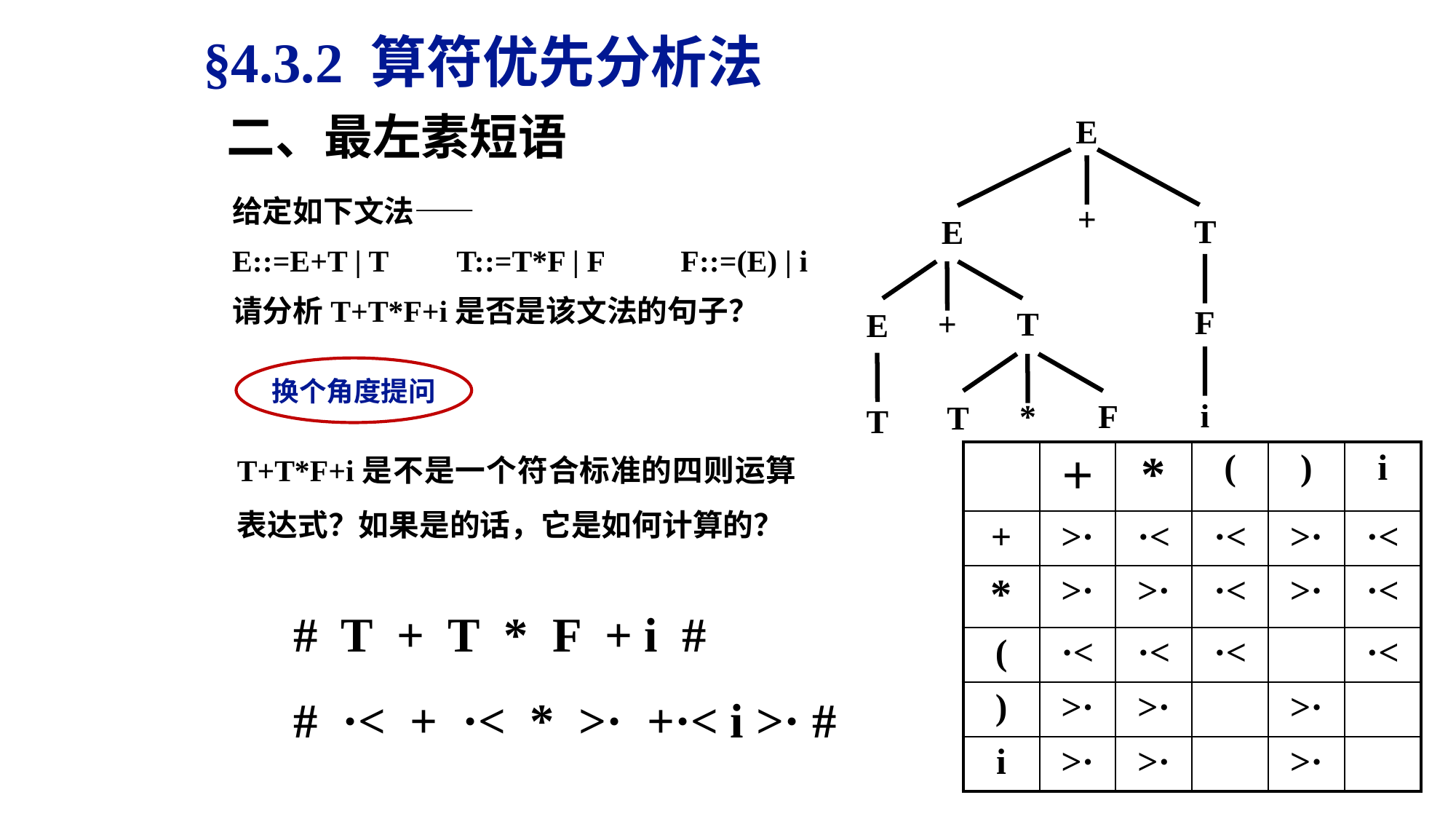

§4.3.2 算符优先分析法
二、最左素短语
E

+
T
E

F
+
T
E

i
*
F
T
T
给定如下文法——
E::=E+T | T         T::=T*F | F          F::=(E) | i
请分析T+T*F+i是否是该文法的句子？
换个角度提问
T+T*F+i是不是一个符合标准的四则运算表达式？如果是的话，它是如何计算的？
|  | ＋ | \* | ( | ) | i |
| --- | --- | --- | --- | --- | --- |
| + | >· | ·< | ·< | >· | ·< |
| \* | >· | >· | ·< | >· | ·< |
| ( | ·< | ·< | ·< |  | ·< |
| ) | >· | >· |  | >· |  |
| i | >· | >· |  | >· |  |
#  T  +  T  *  F  + i  #
#  ·<  +  ·<  *  >·  +·< i >· #